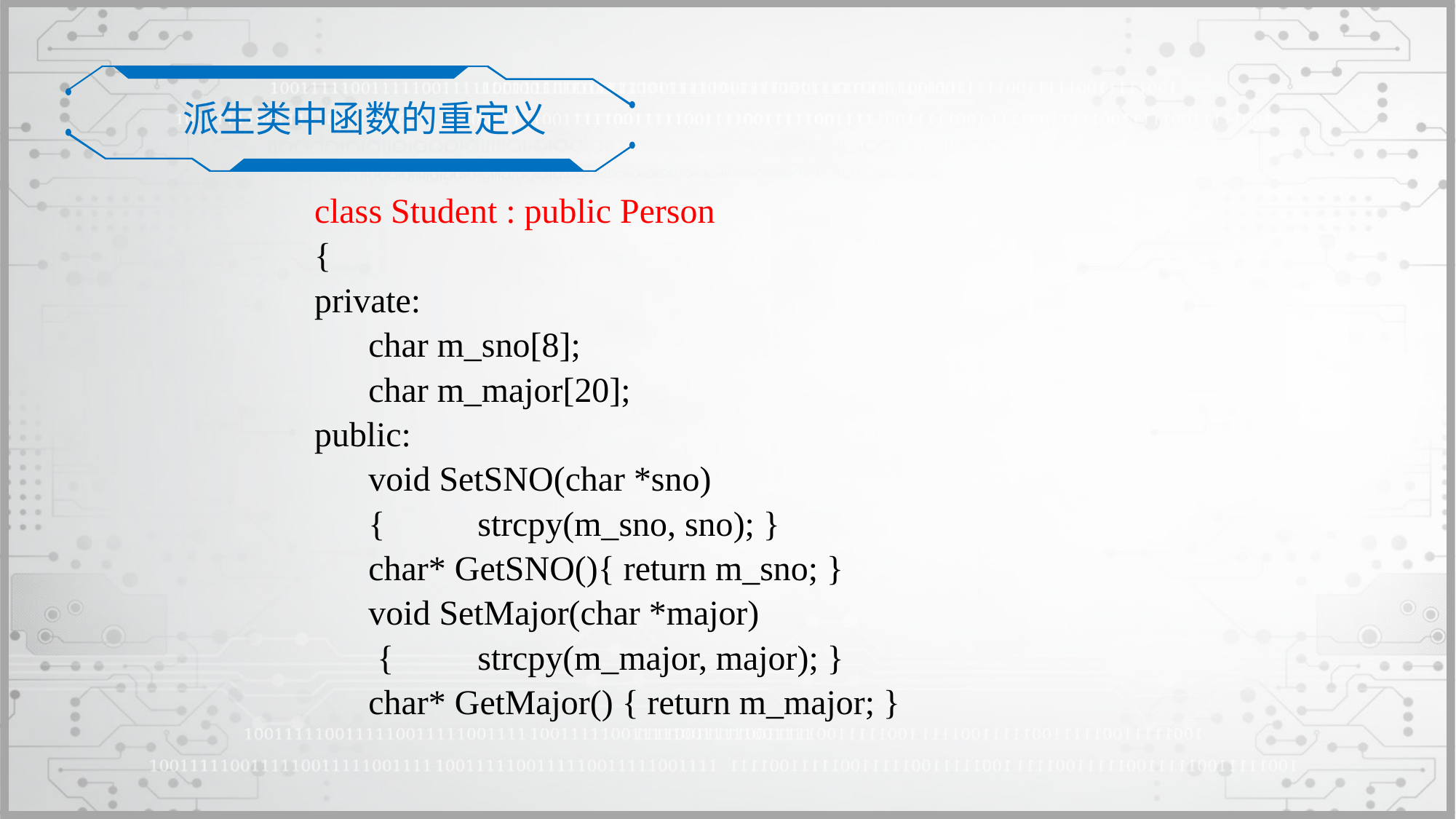

派生类中函数的重定义
class Student : public Person
{
private:
	char m_sno[8];
	char m_major[20];
public:
	void SetSNO(char *sno)
	{ 	strcpy(m_sno, sno); }
	char* GetSNO(){ return m_sno; }
	void SetMajor(char *major)
	 { 	strcpy(m_major, major); }
	char* GetMajor() { return m_major; }